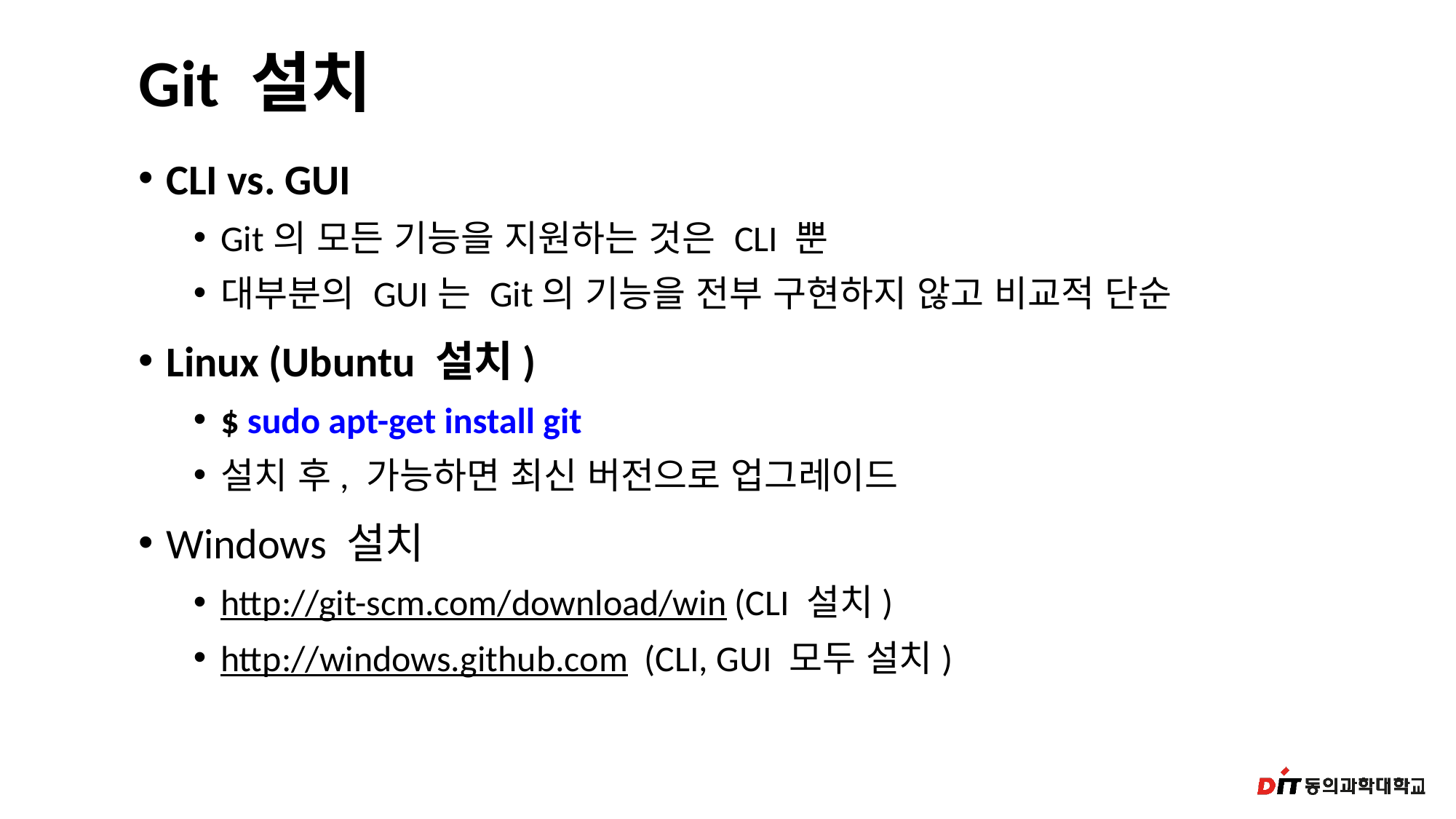

# Git 설치
CLI vs. GUI
Git의 모든 기능을 지원하는 것은 CLI 뿐
대부분의 GUI는 Git의 기능을 전부 구현하지 않고 비교적 단순
Linux (Ubuntu 설치)
$ sudo apt-get install git
설치 후, 가능하면 최신 버전으로 업그레이드
Windows 설치
http://git-scm.com/download/win (CLI 설치)
http://windows.github.com  (CLI, GUI 모두 설치)